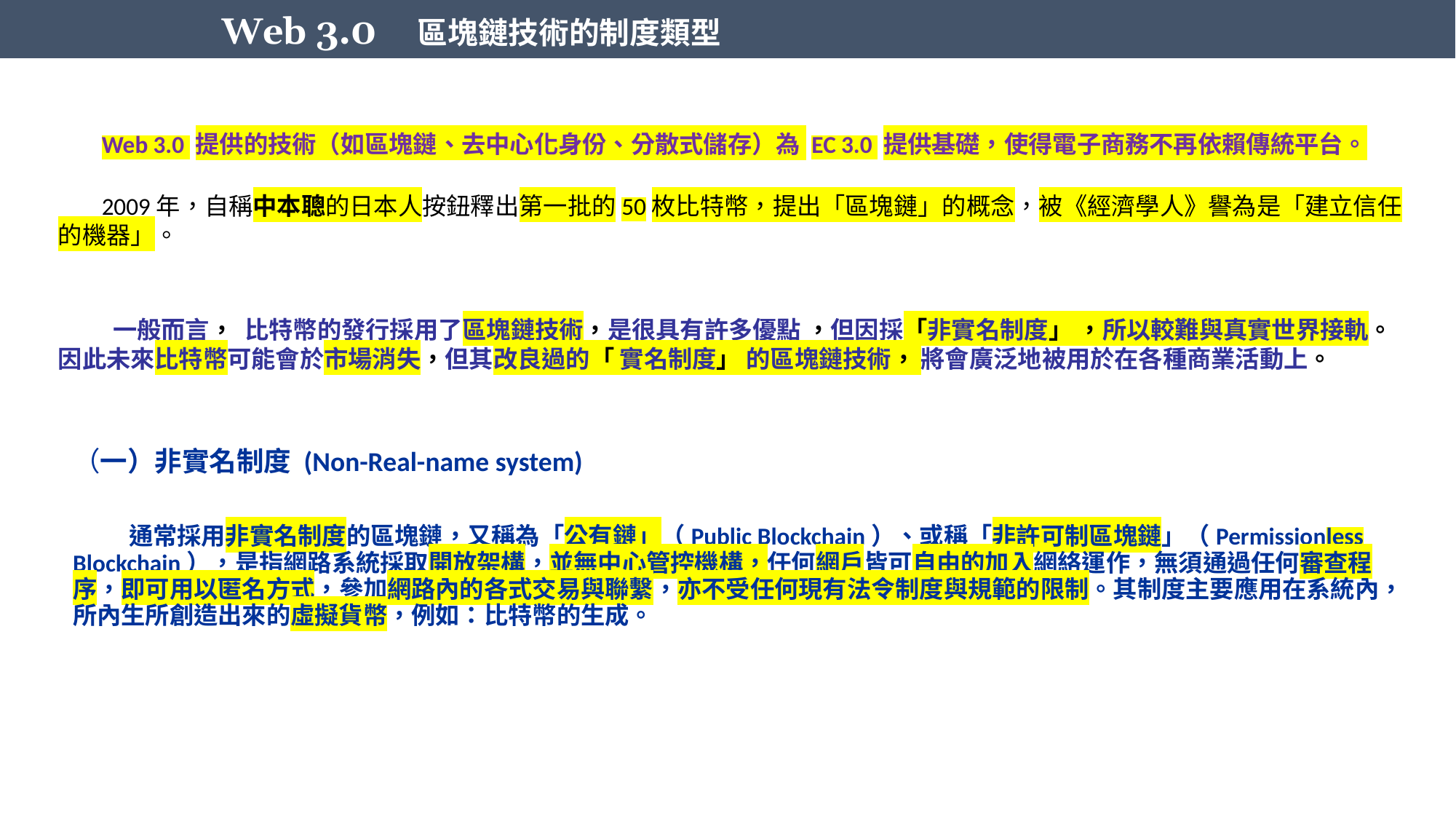

Web 3.0   區塊鏈技術的制度類型

        Web 3.0 提供的技術（如區塊鏈、去中心化身份、分散式儲存）為 EC 3.0 提供基礎，使得電子商務不再依賴傳統平台。

        2009年，自稱中本聰的日本人按鈕釋出第一批的50枚比特幣，提出「區塊鏈」的概念，被《經濟學人》譽為是「建立信任的機器」。

         一般而言，  比特幣的發行採用了區塊鏈技術，是很具有許多優點 ，但因採「非實名制度」 ，所以較難與真實世界接軌。 因此未來比特幣可能會於市場消失，但其改良過的「 實名制度」 的區塊鏈技術， 將會廣泛地被用於在各種商業活動上。
（一）非實名制度 (Non-Real-name system)

        通常採用非實名制度的區塊鏈，又稱為「公有鏈」（Public Blockchain）、或稱「非許可制區塊鏈」（Permissionless Blockchain），是指網路系統採取開放架構，並無中心管控機構，任何網戶皆可自由的加入網絡運作，無須通過任何審查程序，即可用以匿名方式，參加網路內的各式交易與聯繫，亦不受任何現有法令制度與規範的限制。其制度主要應用在系統內，所內生所創造出來的虛擬貨幣，例如：比特幣的生成。